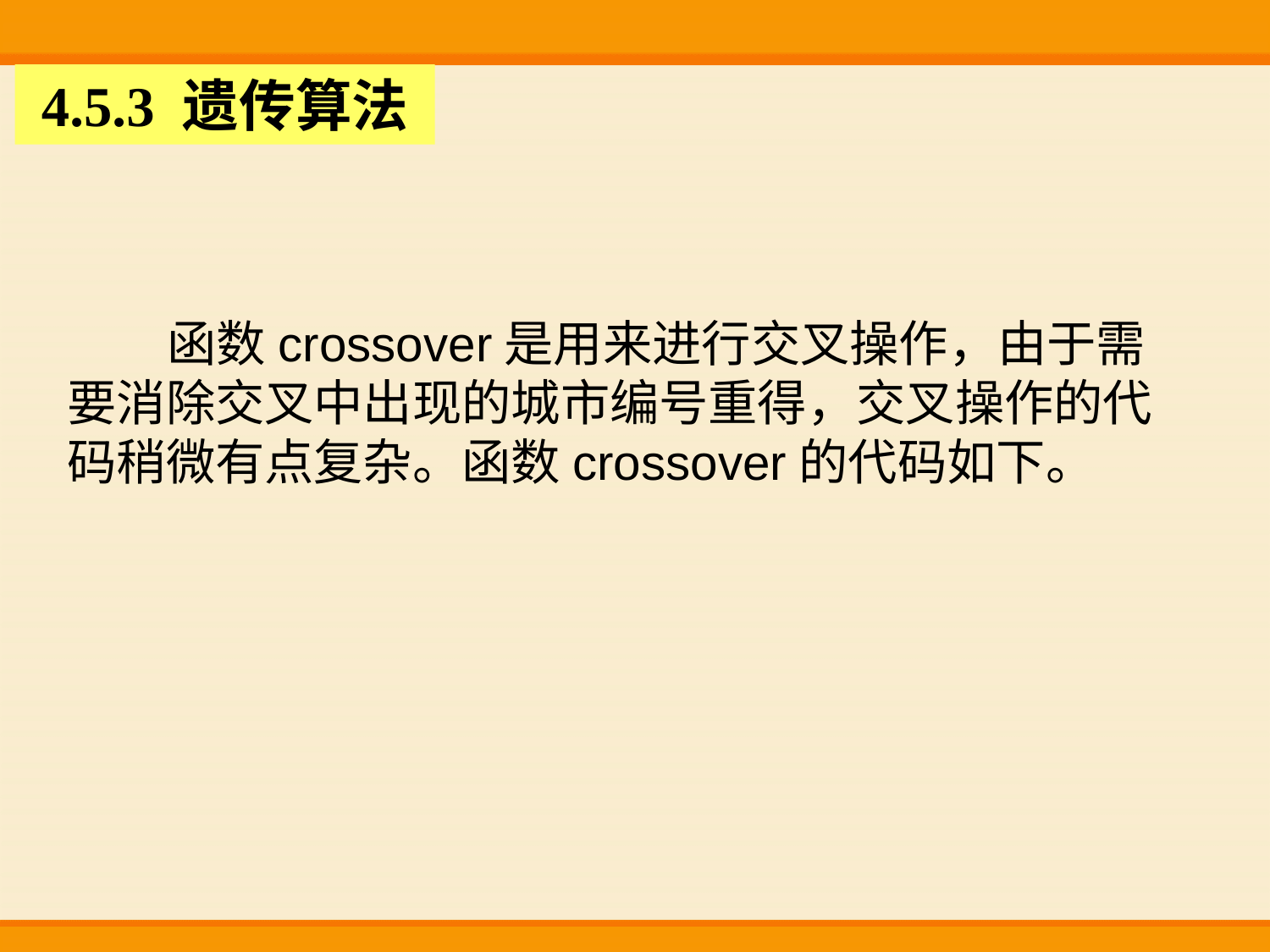

4.5.3 遗传算法
函数crossover是用来进行交叉操作，由于需要消除交叉中出现的城市编号重得，交叉操作的代码稍微有点复杂。函数crossover的代码如下。